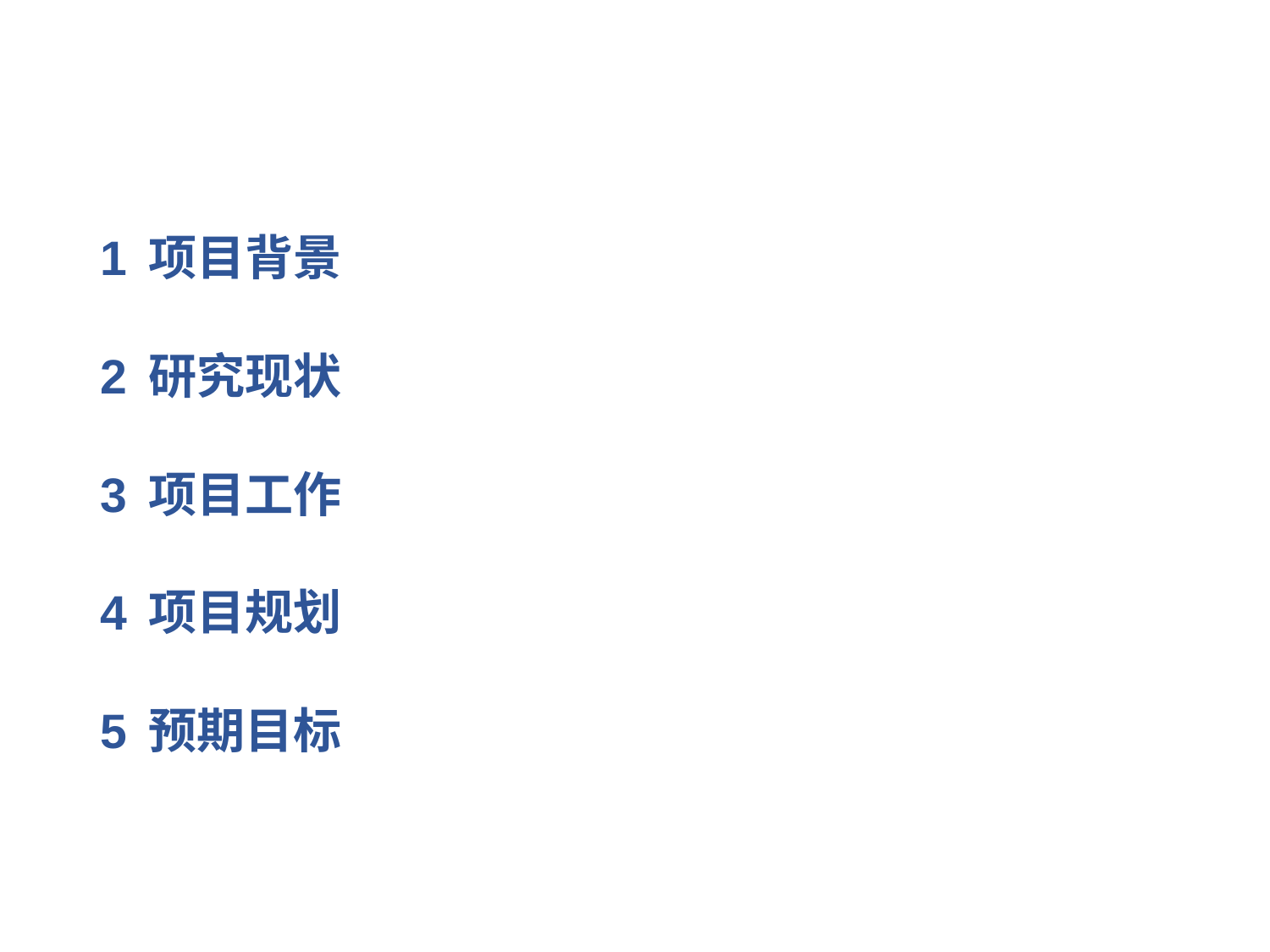

1 项目背景
2 研究现状
3 项目工作
4 项目规划
5 预期目标